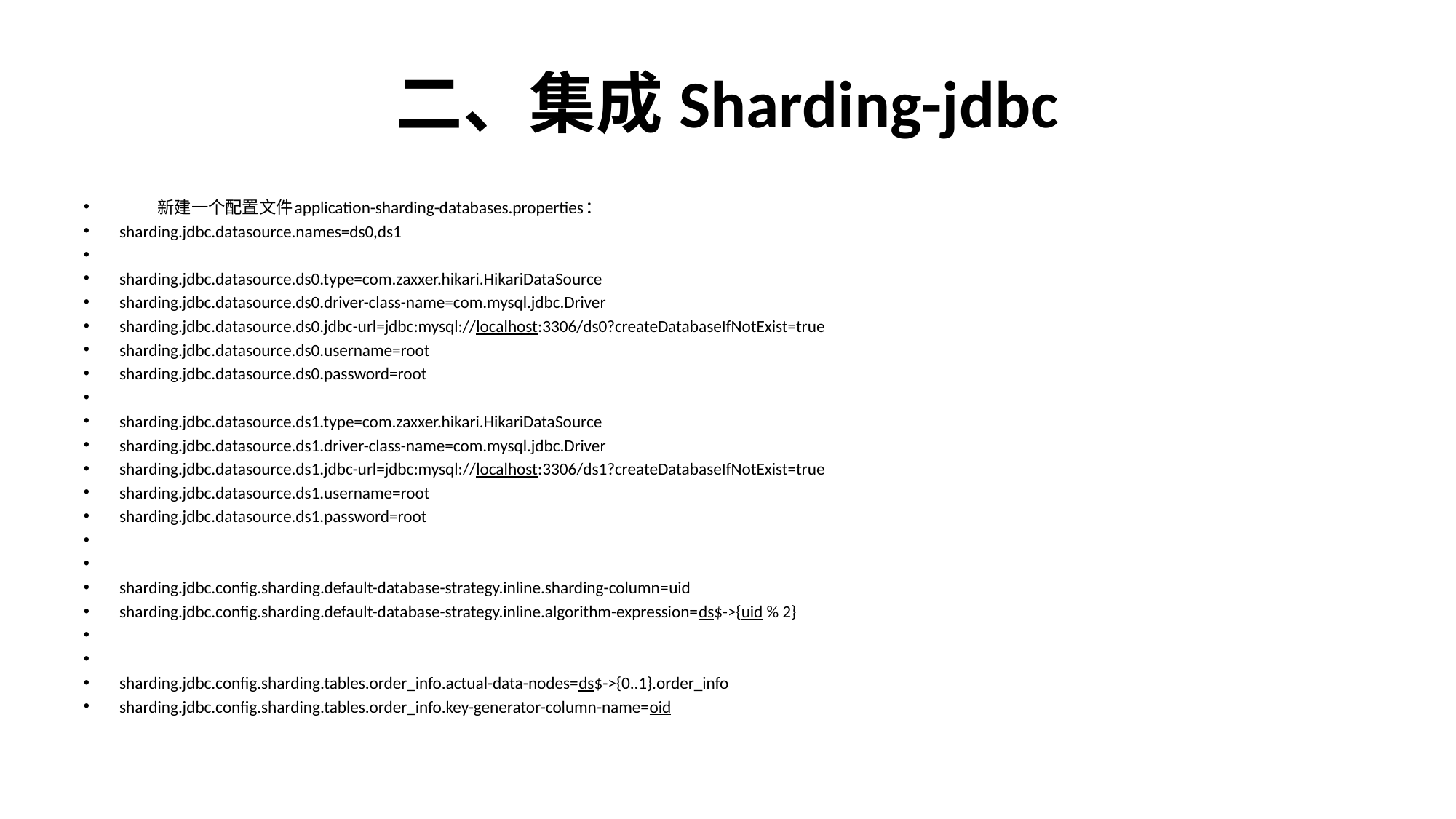

# 二、集成Sharding-jdbc
	新建一个配置文件application-sharding-databases.properties：
sharding.jdbc.datasource.names=ds0,ds1

sharding.jdbc.datasource.ds0.type=com.zaxxer.hikari.HikariDataSource
sharding.jdbc.datasource.ds0.driver-class-name=com.mysql.jdbc.Driver
sharding.jdbc.datasource.ds0.jdbc-url=jdbc:mysql://localhost:3306/ds0?createDatabaseIfNotExist=true
sharding.jdbc.datasource.ds0.username=root
sharding.jdbc.datasource.ds0.password=root

sharding.jdbc.datasource.ds1.type=com.zaxxer.hikari.HikariDataSource
sharding.jdbc.datasource.ds1.driver-class-name=com.mysql.jdbc.Driver
sharding.jdbc.datasource.ds1.jdbc-url=jdbc:mysql://localhost:3306/ds1?createDatabaseIfNotExist=true
sharding.jdbc.datasource.ds1.username=root
sharding.jdbc.datasource.ds1.password=root

sharding.jdbc.config.sharding.default-database-strategy.inline.sharding-column=uid
sharding.jdbc.config.sharding.default-database-strategy.inline.algorithm-expression=ds$->{uid % 2}

sharding.jdbc.config.sharding.tables.order_info.actual-data-nodes=ds$->{0..1}.order_info
sharding.jdbc.config.sharding.tables.order_info.key-generator-column-name=oid